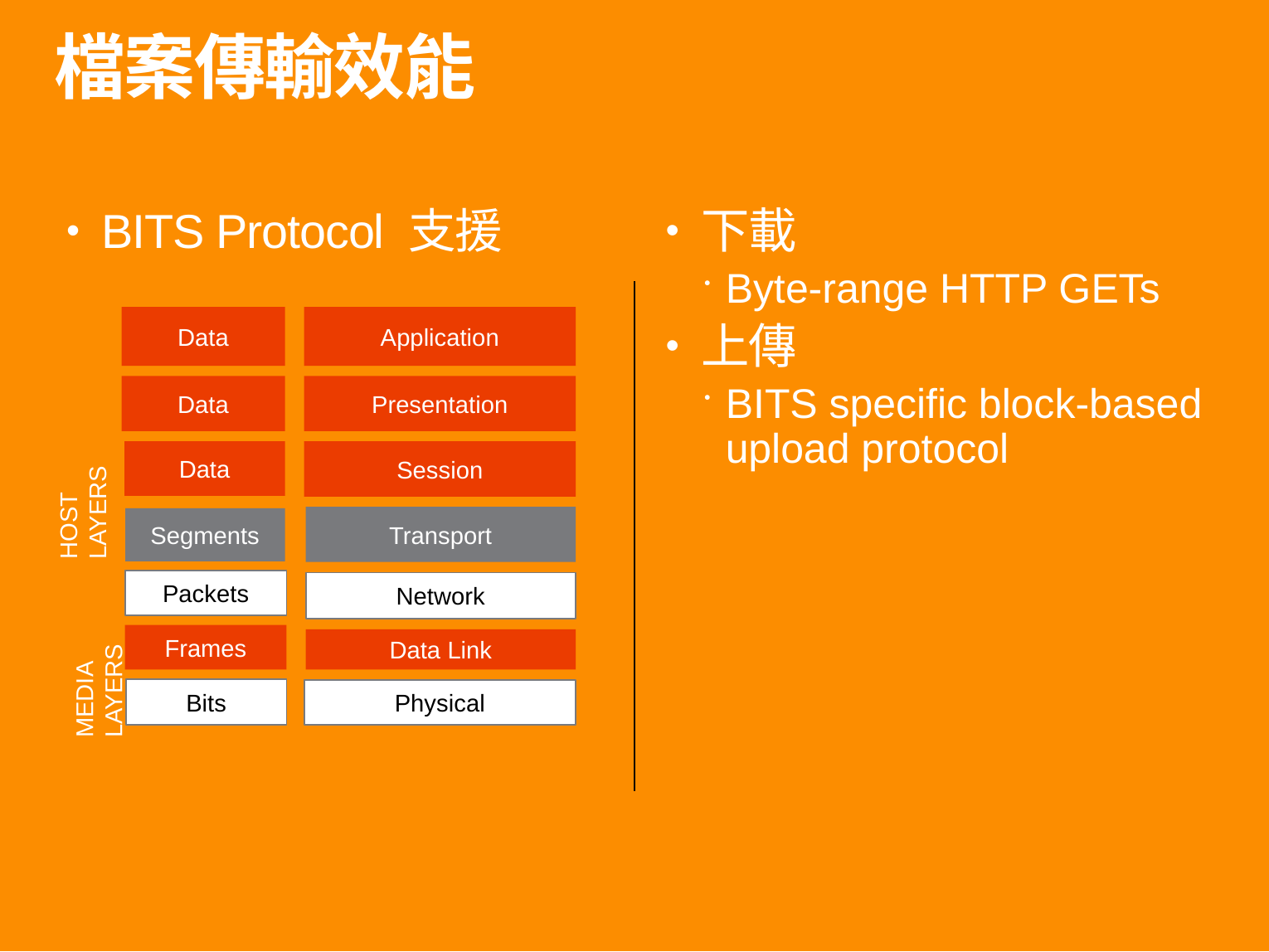

# 檔案傳輸效能
BITS Protocol 支援
下載
Byte-range HTTP GETs
上傳
BITS specific block-based upload protocol
Data
Application
Data
Presentation
Data
Session
HOST LAYERS
Transport
Segments
Packets
Network
Frames
Data Link
MEDIA LAYERS
Bits
Physical